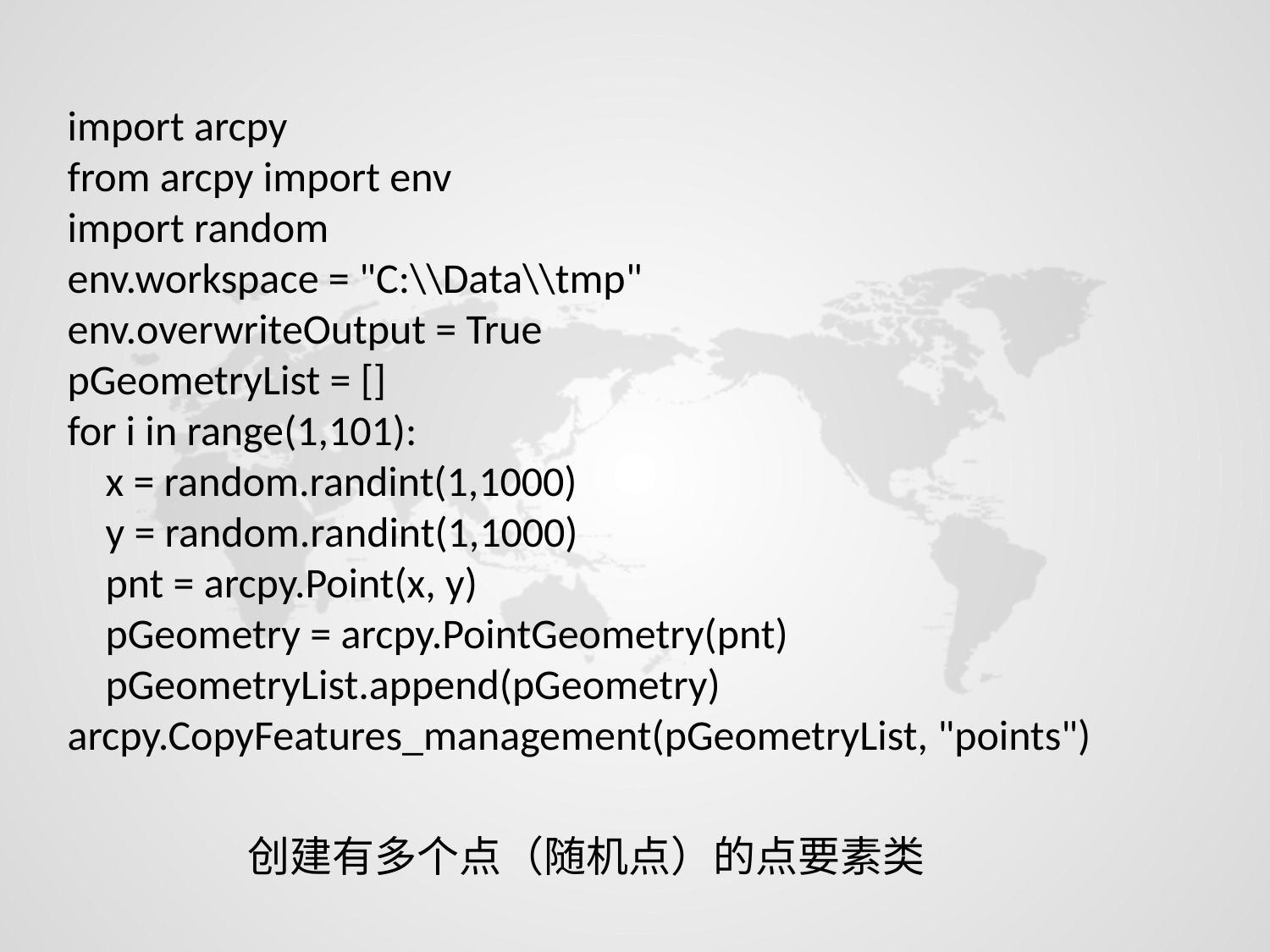

import arcpy
from arcpy import env
import random
env.workspace = "C:\\Data\\tmp"
env.overwriteOutput = True
pGeometryList = []
for i in range(1,101):
    x = random.randint(1,1000)
    y = random.randint(1,1000)
    pnt = arcpy.Point(x, y)
    pGeometry = arcpy.PointGeometry(pnt)
    pGeometryList.append(pGeometry)
arcpy.CopyFeatures_management(pGeometryList, "points")
创建有多个点（随机点）的点要素类